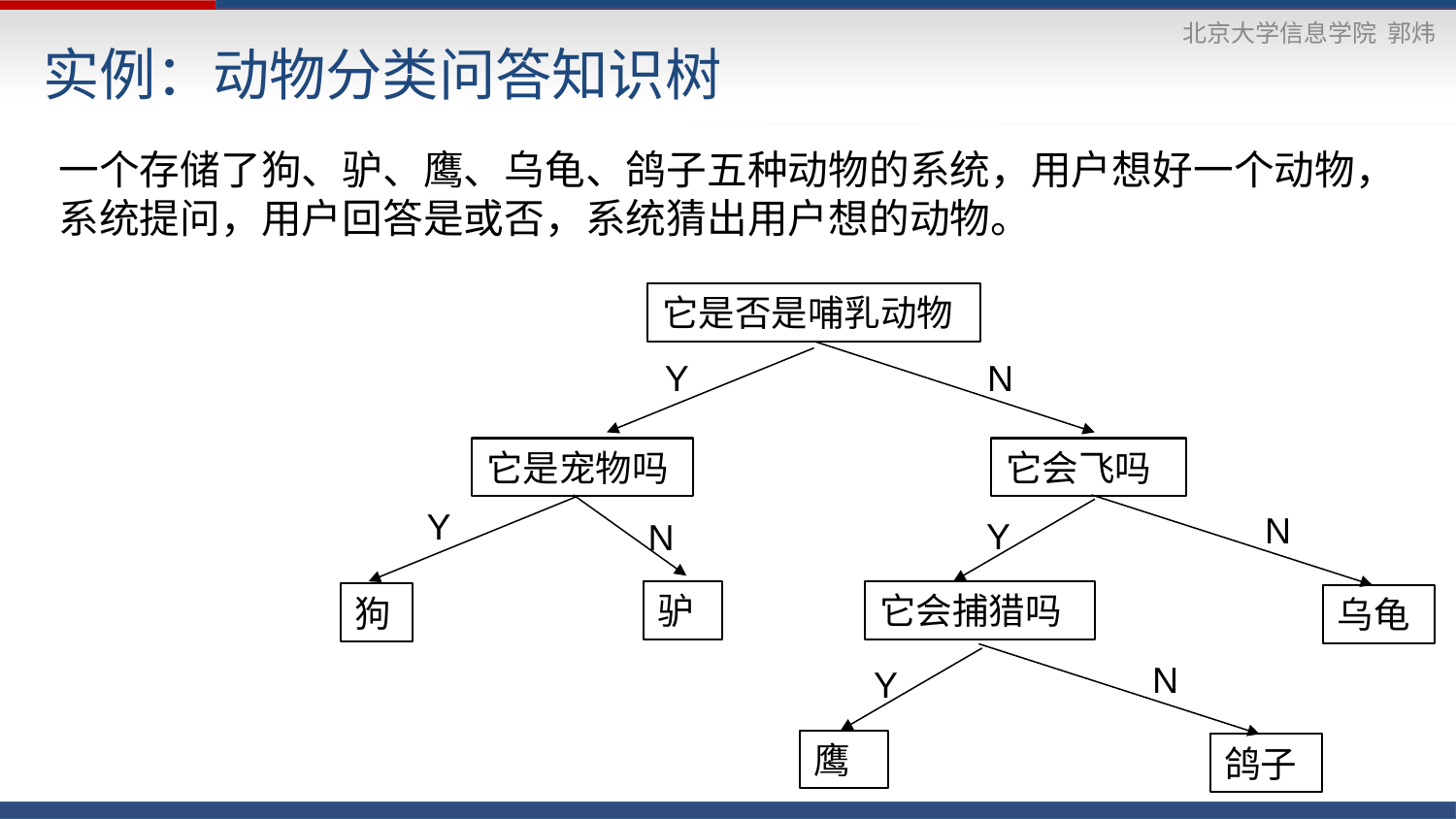

# 实例：动物分类问答知识树
一个存储了狗、驴、鹰、乌龟、鸽子五种动物的系统，用户想好一个动物，
系统提问，用户回答是或否，系统猜出用户想的动物。
它是否是哺乳动物
Y
N
它是宠物吗
它会飞吗
Y
N
Y
N
驴
它会捕猎吗
狗
乌龟
N
Y
鹰
鸽子
40